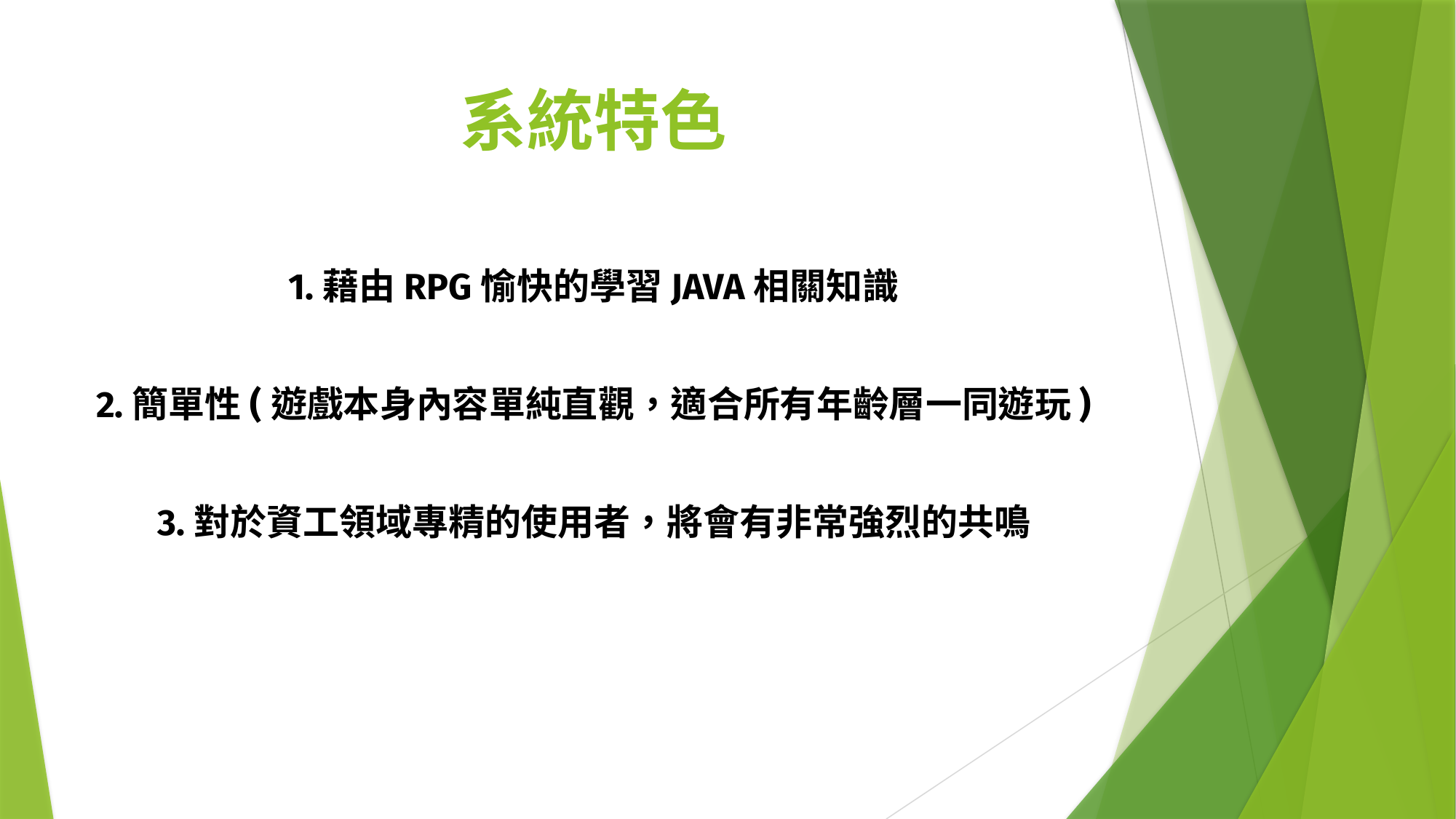

# 系統特色
1.藉由RPG愉快的學習JAVA相關知識

2.簡單性(遊戲本身內容單純直觀，適合所有年齡層一同遊玩)

3.對於資工領域專精的使用者，將會有非常強烈的共鳴